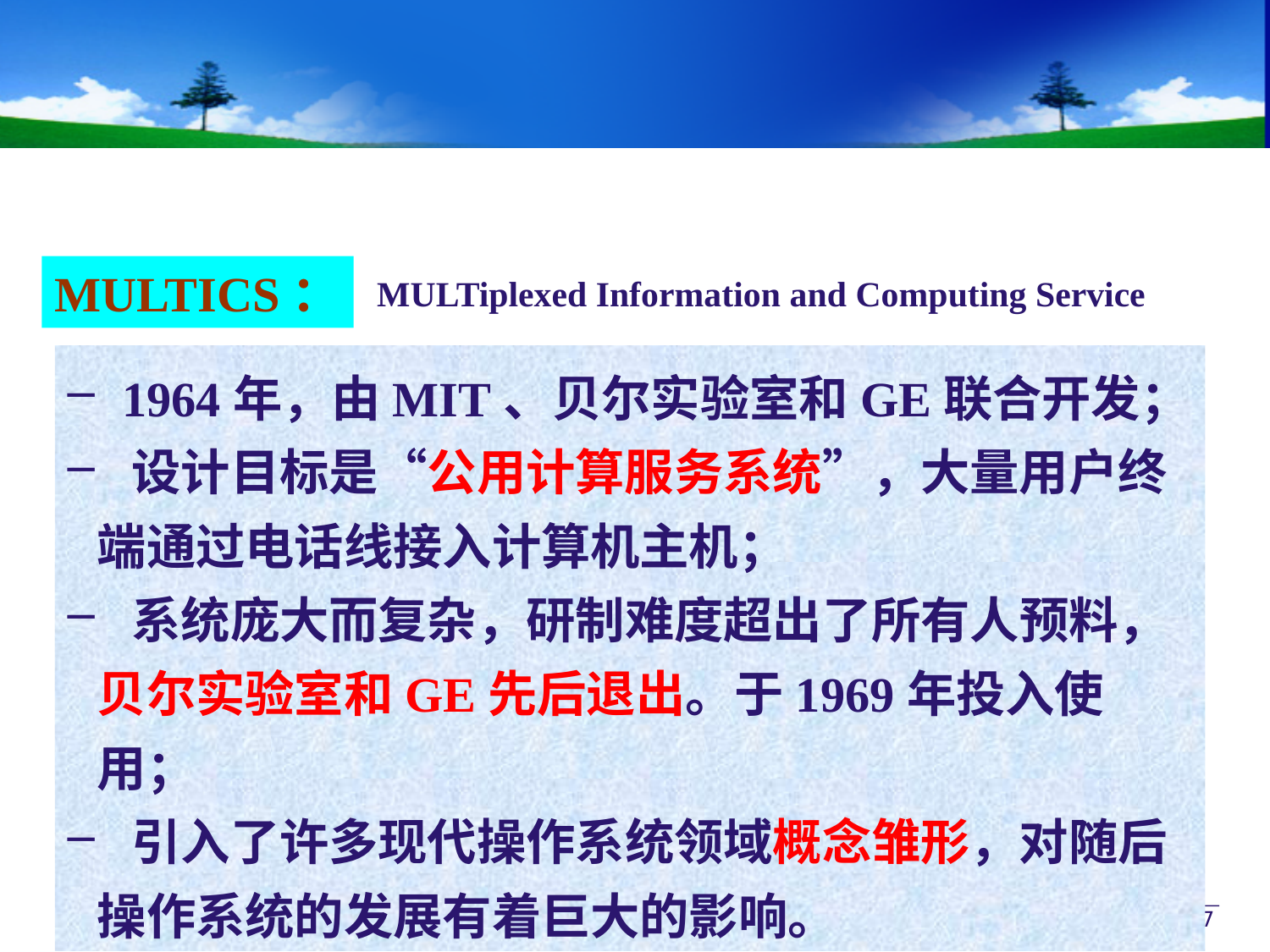

MULTICS：
MULTiplexed Information and Computing Service
  1964年，由MIT、贝尔实验室和GE联合开发；
  设计目标是“公用计算服务系统”，大量用户终端通过电话线接入计算机主机；
  系统庞大而复杂，研制难度超出了所有人预料，贝尔实验室和GE先后退出。于1969年投入使用；
  引入了许多现代操作系统领域概念雏形，对随后操作系统的发展有着巨大的影响。
操作系统
47